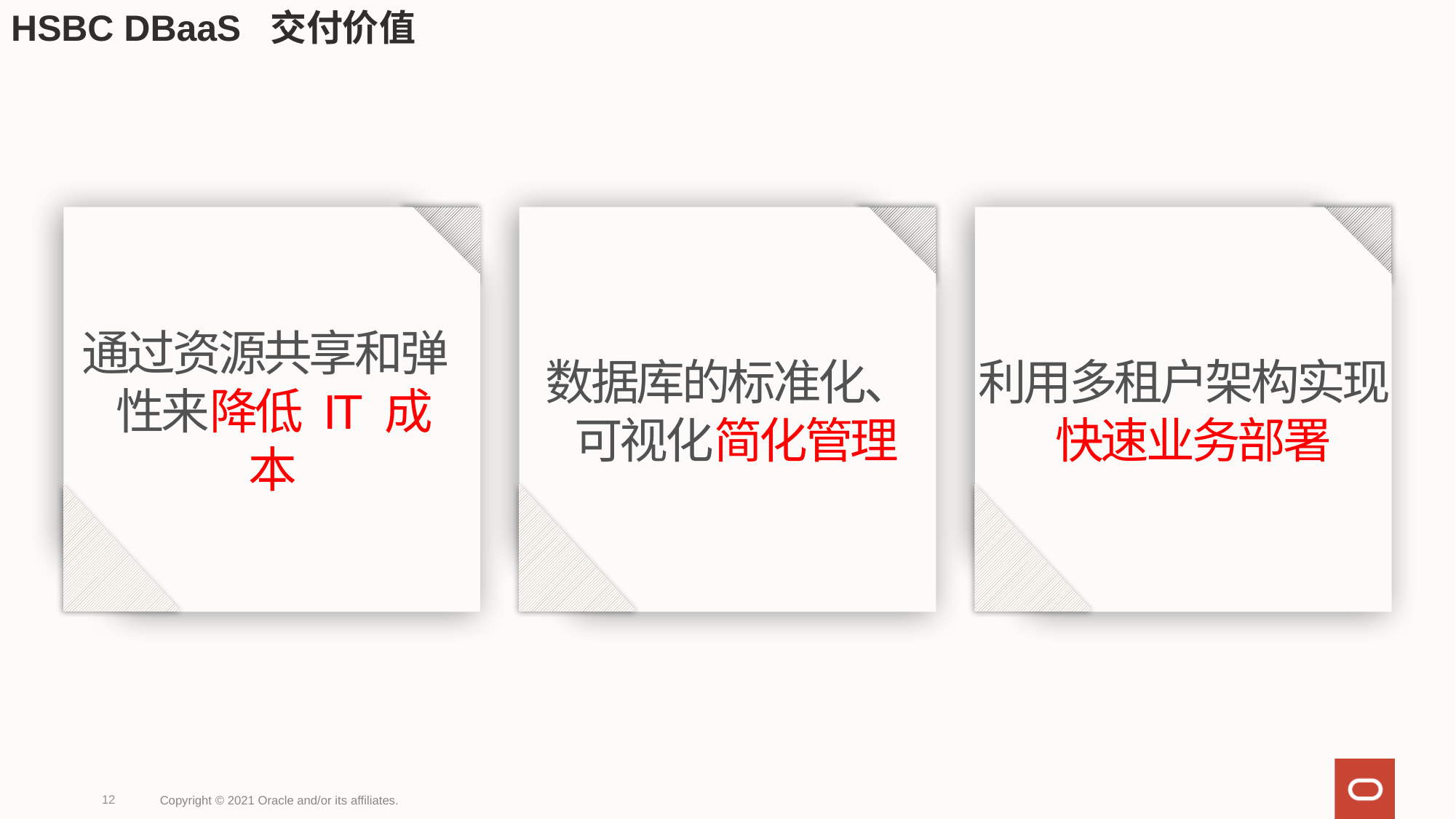

# HSBC DBaaS  交付价值

利用多租户架构实现快速业务部署
通过资源共享和弹性来降低 IT 成本
数据库的标准化、可视化简化管理

12
Copyright © 2021 Oracle and/or its affiliates.